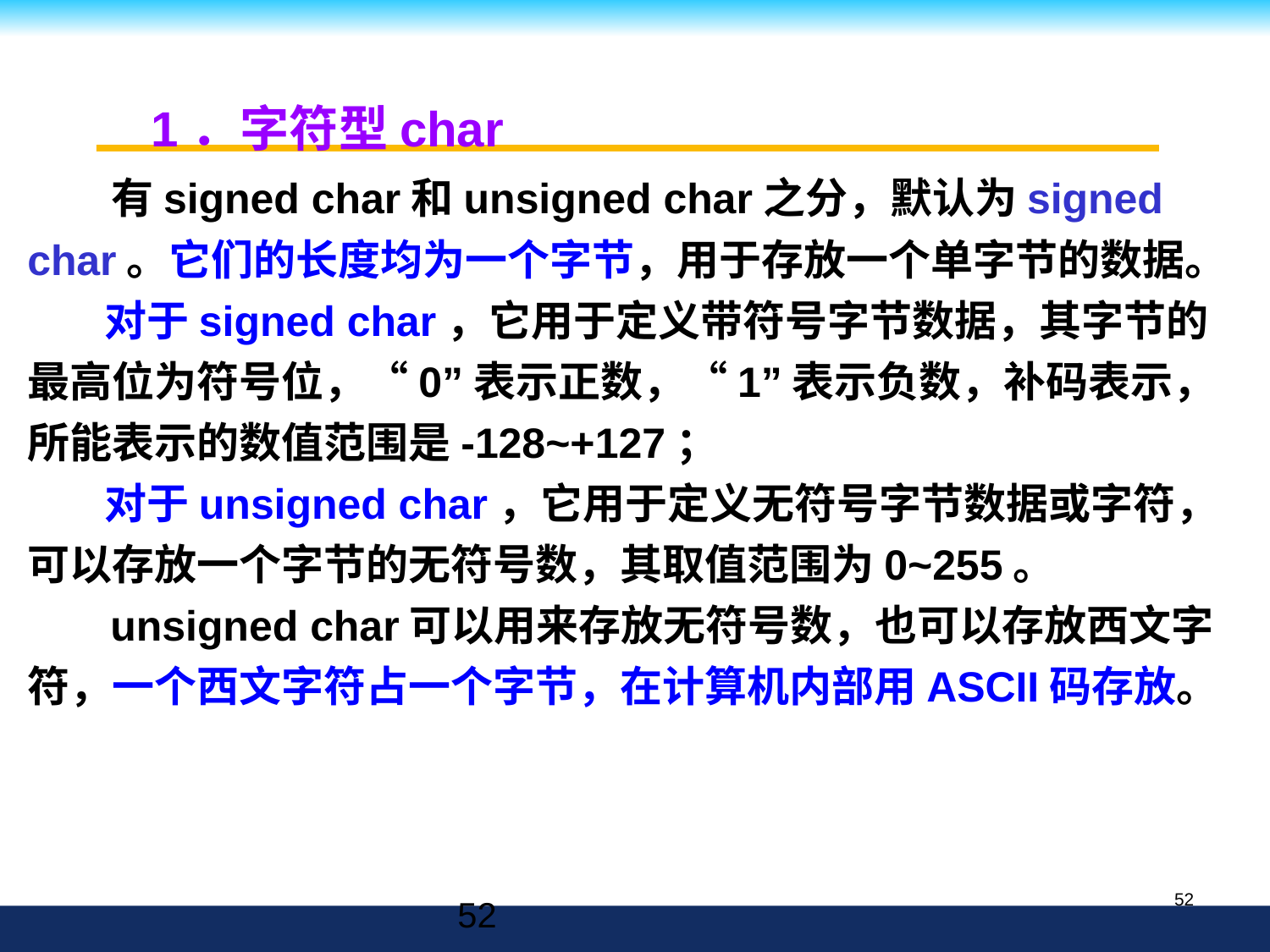

1．字符型char
       有signed char和unsigned char之分，默认为signed char。它们的长度均为一个字节，用于存放一个单字节的数据。
       对于signed char，它用于定义带符号字节数据，其字节的最高位为符号位，“0”表示正数，“1”表示负数，补码表示，所能表示的数值范围是-128~+127；
       对于unsigned char，它用于定义无符号字节数据或字符，可以存放一个字节的无符号数，其取值范围为0~255。
       unsigned char可以用来存放无符号数，也可以存放西文字符，一个西文字符占一个字节，在计算机内部用ASCII码存放。
52
52